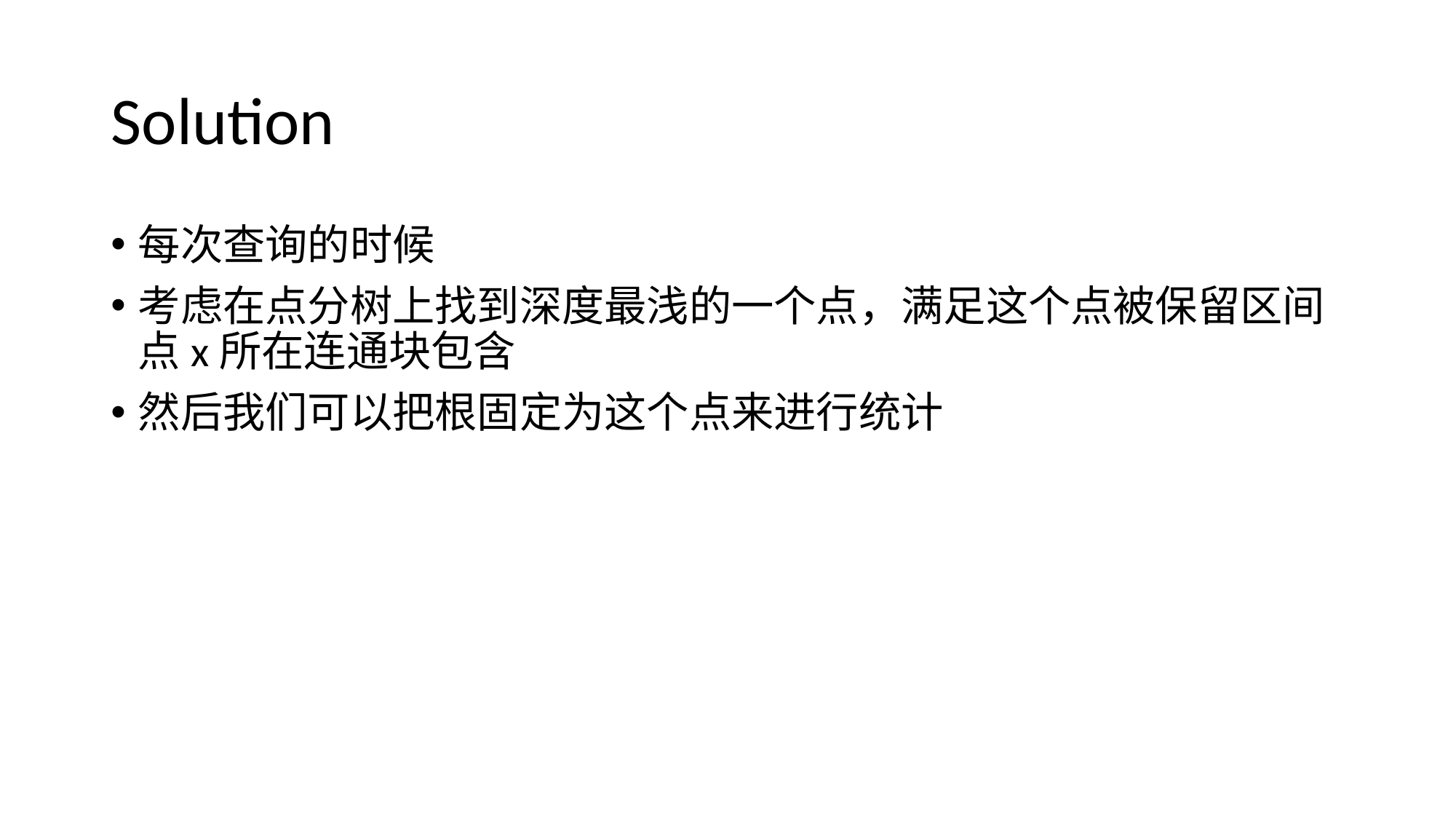

# Solution
每次查询的时候
考虑在点分树上找到深度最浅的一个点，满足这个点被保留区间点x所在连通块包含
然后我们可以把根固定为这个点来进行统计